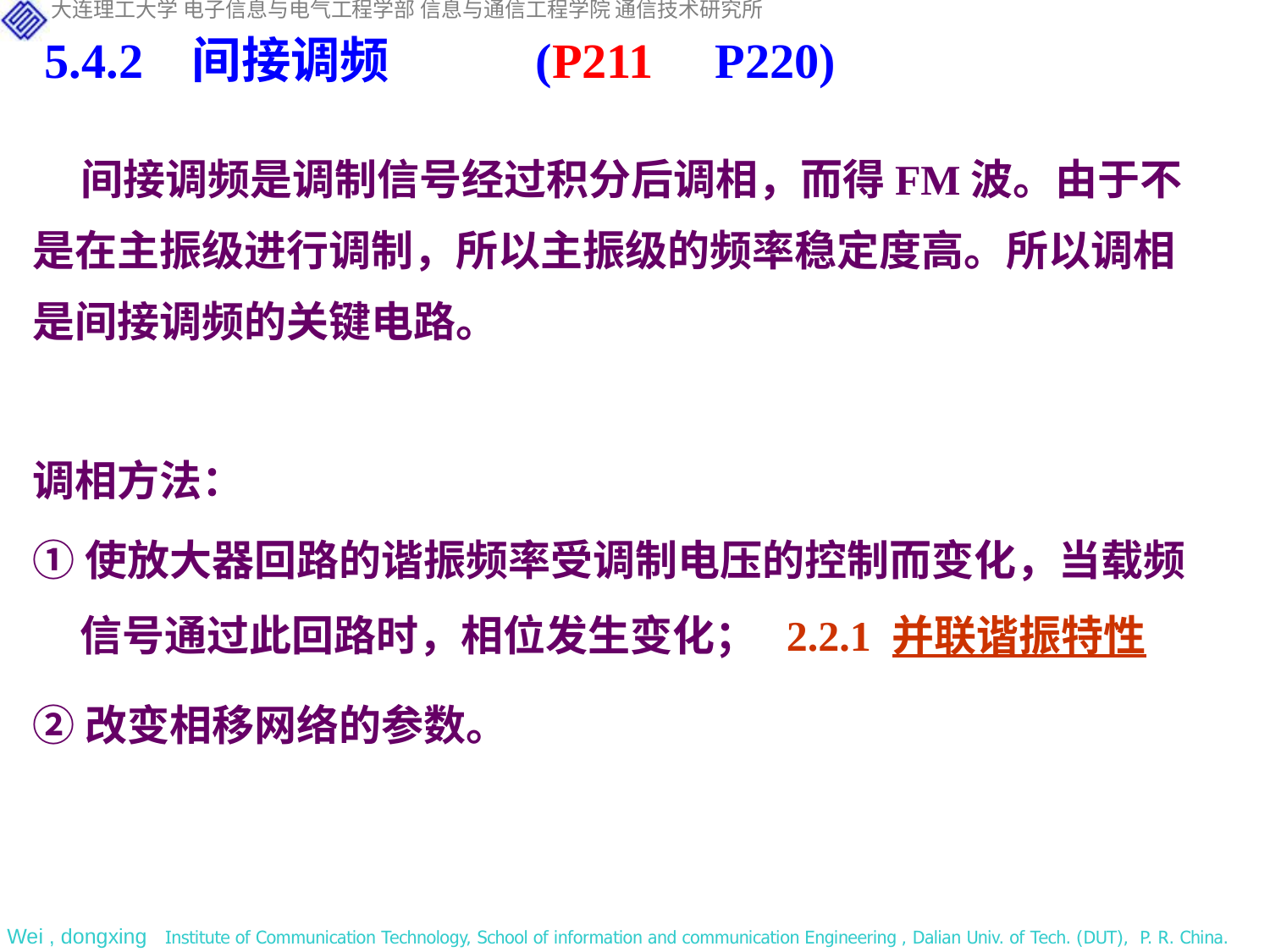

5.4.2   间接调频            (P211     P220)
    间接调频是调制信号经过积分后调相，而得FM波。由于不是在主振级进行调制，所以主振级的频率稳定度高。所以调相是间接调频的关键电路。

调相方法：
①使放大器回路的谐振频率受调制电压的控制而变化，当载频信号通过此回路时，相位发生变化；  2.2.1  并联谐振特性
②改变相移网络的参数。